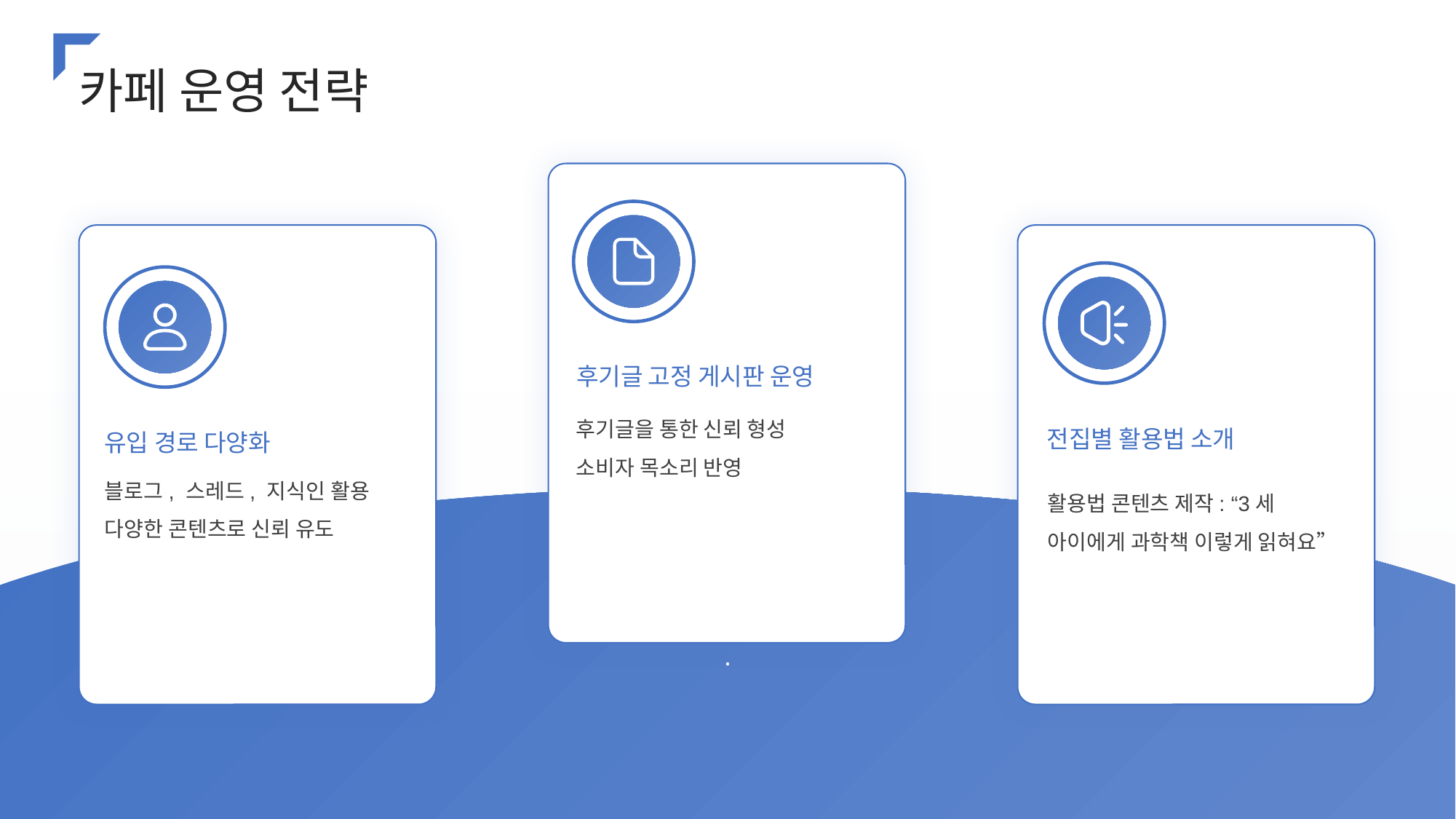

카페 운영 전략

후기글 고정 게시판 운영
전집별 활용법 소개
유입 경로 다양화
후기글을 통한 신뢰 형성
소비자 목소리 반영
블로그, 스레드, 지식인 활용
다양한 콘텐츠로 신뢰 유도
활용법 콘텐츠 제작: “3세 아이에게 과학책 이렇게 읽혀요”
.